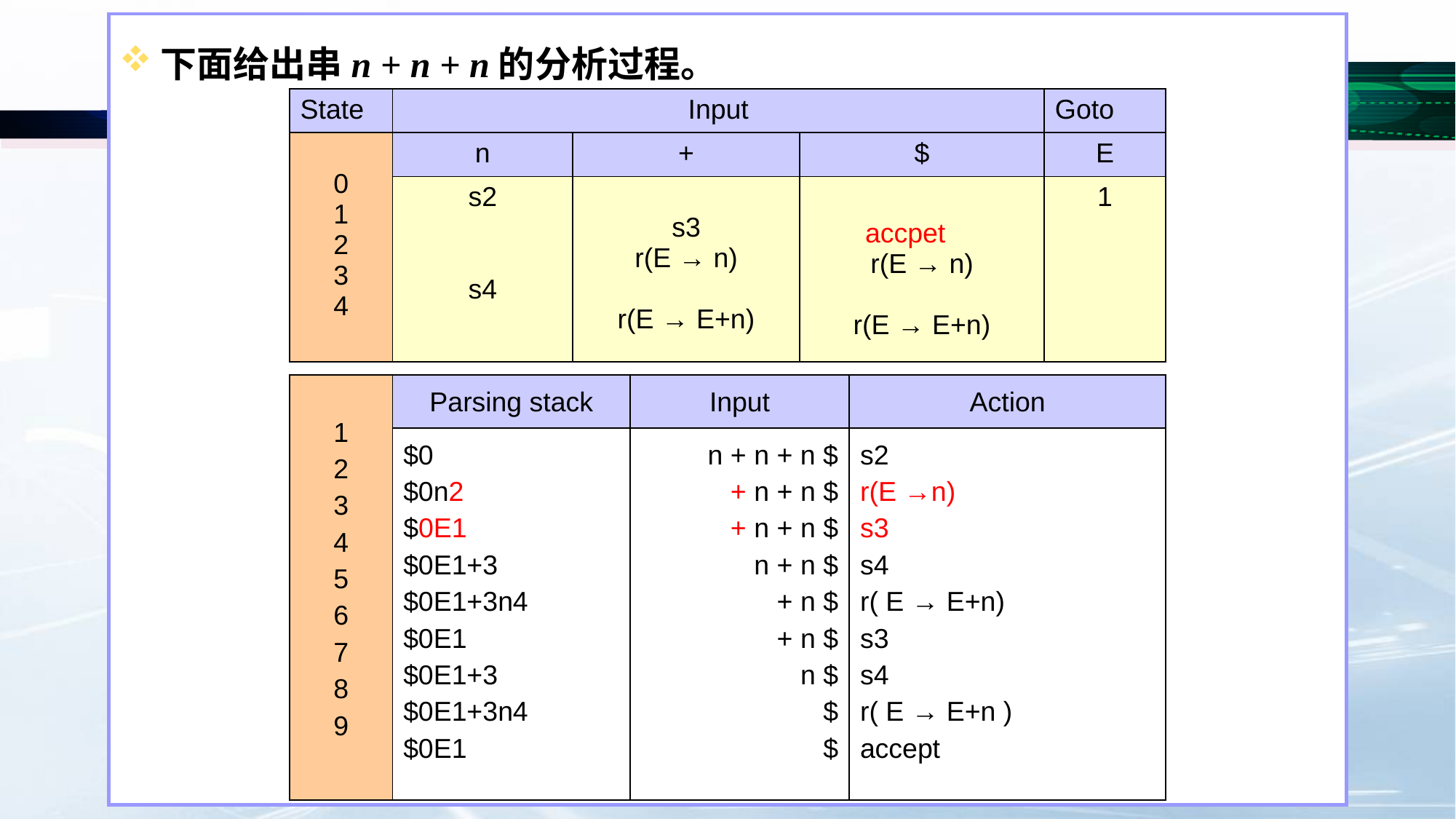

下面给出串n + n + n的分析过程。

| State | Input |  |  | Goto |
| --- | --- | --- | --- | --- |
| 0 1 2 3 4 | n | + | $ | E |
|  | s2 s4 | s3 r(E → n) r(E → E+n) | accpet r(E → n) r(E → E+n) | 1 |
| 1 2 3 4 5 6 7 8 9 | Parsing stack | Input | Action |
| --- | --- | --- | --- |
|  | $0 $0n2 $0E1 $0E1+3 $0E1+3n4 $0E1 $0E1+3 $0E1+3n4 $0E1 | n + n + n $ + n + n $ + n + n $ n + n $ + n $ + n $ n $ $ $ | s2 r(E →n) s3 s4 r( E → E+n) s3 s4 r( E → E+n ) accept |